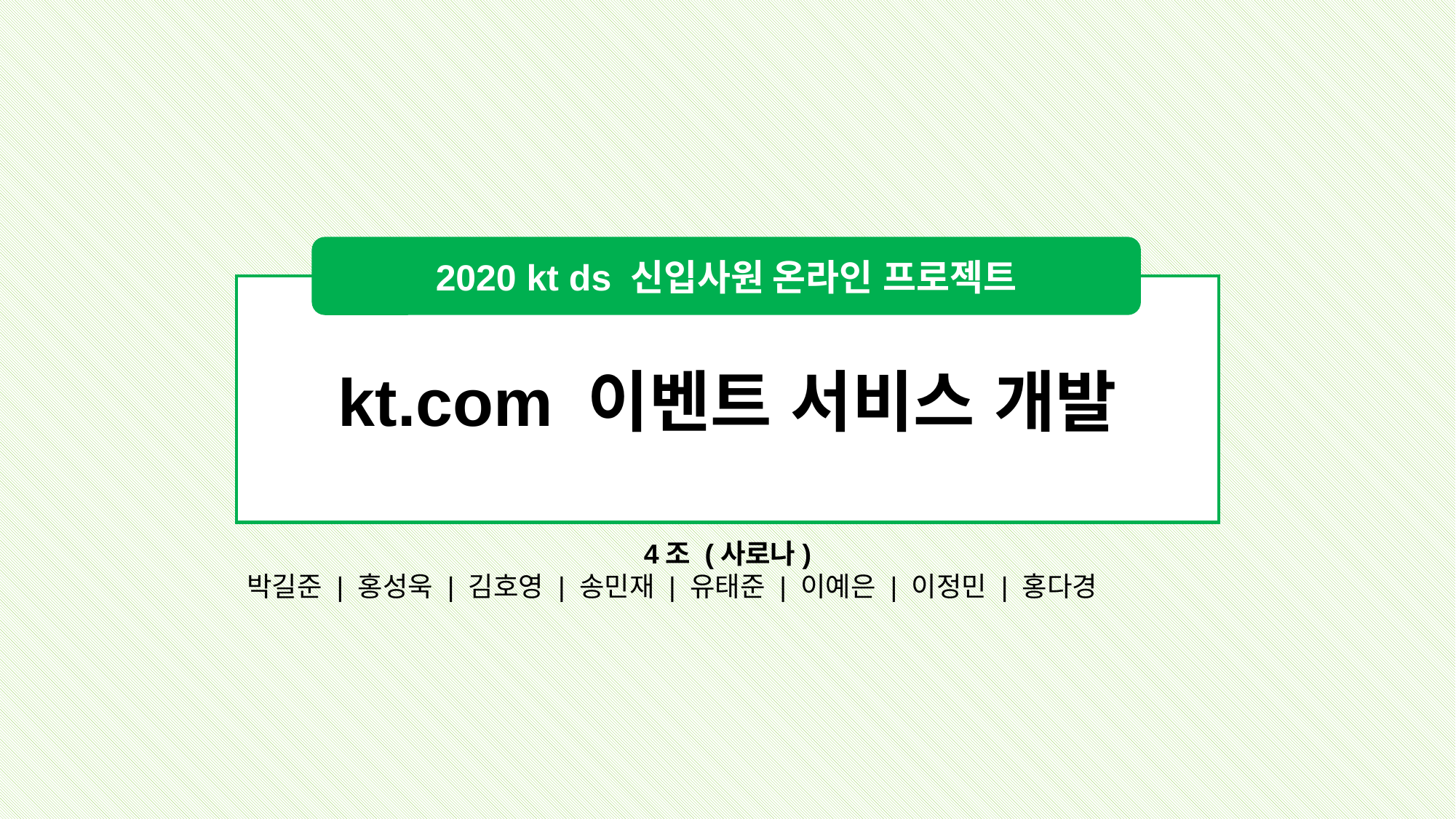

2020 kt ds 신입사원 온라인 프로젝트
kt.com 이벤트 서비스 개발
4조 (사로나)
박길준 | 홍성욱 | 김호영 | 송민재 | 유태준 | 이예은 | 이정민 | 홍다경